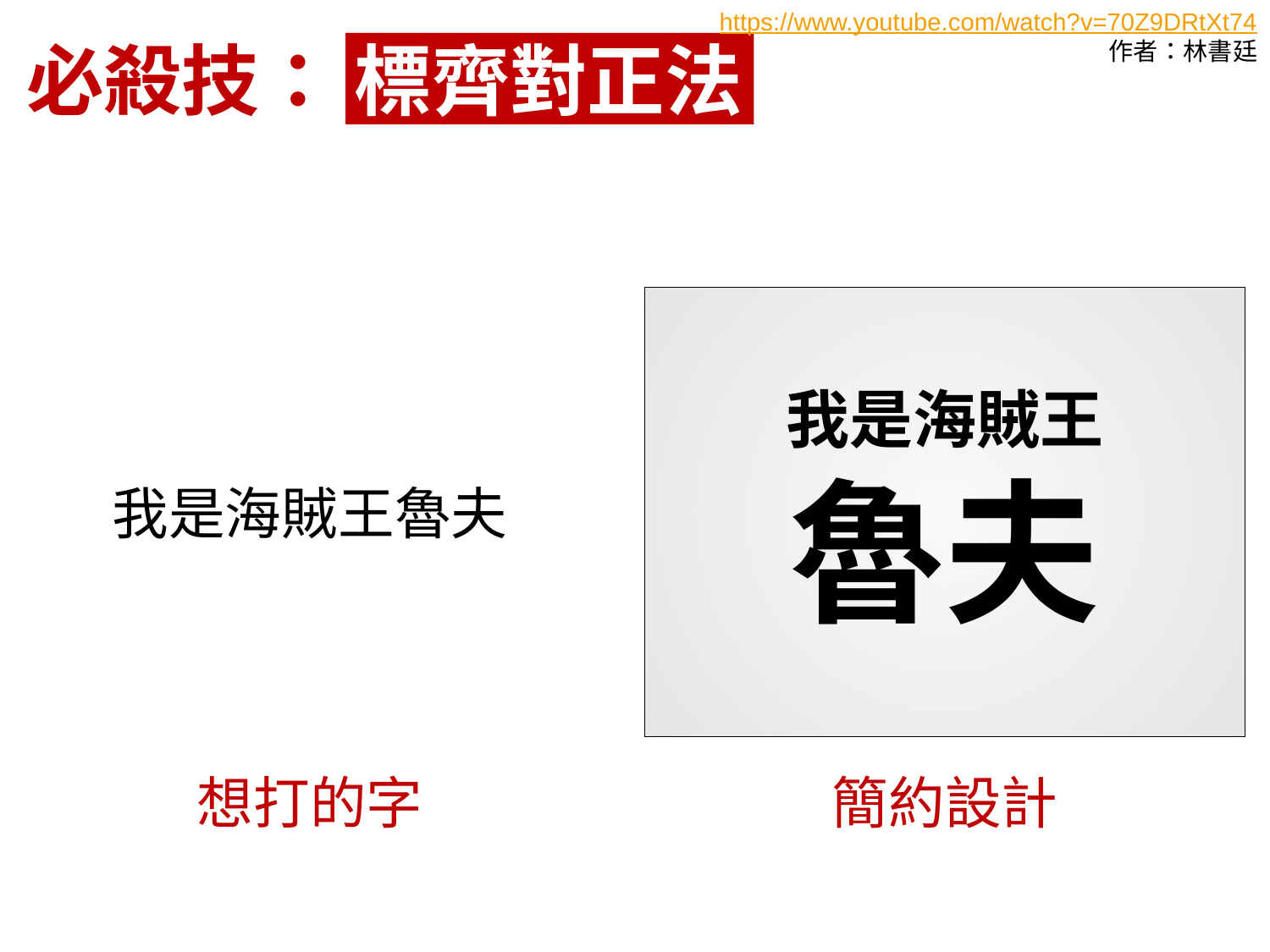

https://www.youtube.com/watch?v=70Z9DRtXt74
作者：林書廷
必殺技： 標齊對正法

我是海賊王
魯夫
簡約設計
我是海賊王魯夫
想打的字